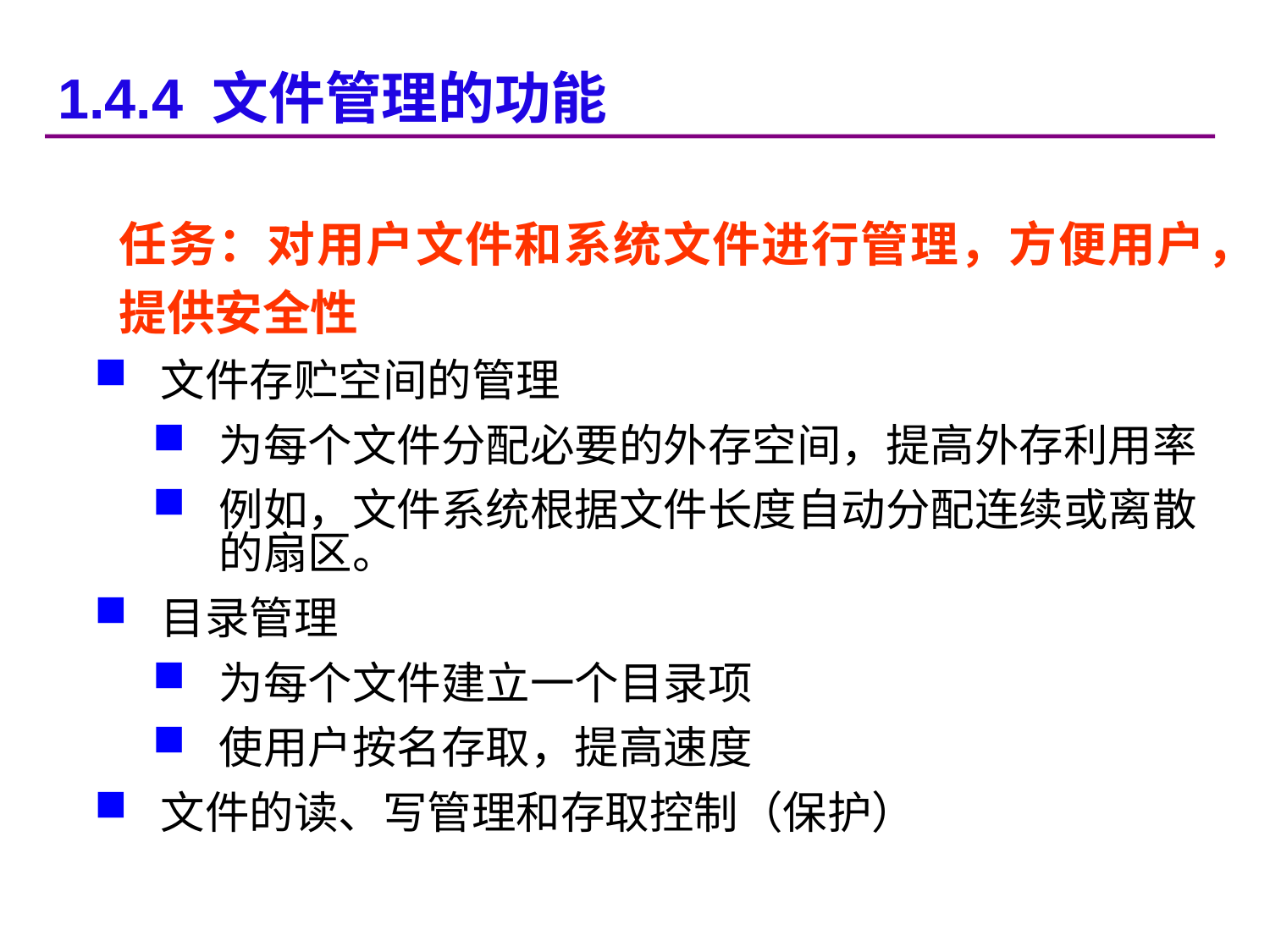

1.4.4 文件管理的功能

任务：对用户文件和系统文件进行管理，方便用户，提供安全性
文件存贮空间的管理
为每个文件分配必要的外存空间，提高外存利用率
例如，文件系统根据文件长度自动分配连续或离散的扇区。
目录管理
为每个文件建立一个目录项
使用户按名存取，提高速度
文件的读、写管理和存取控制（保护）